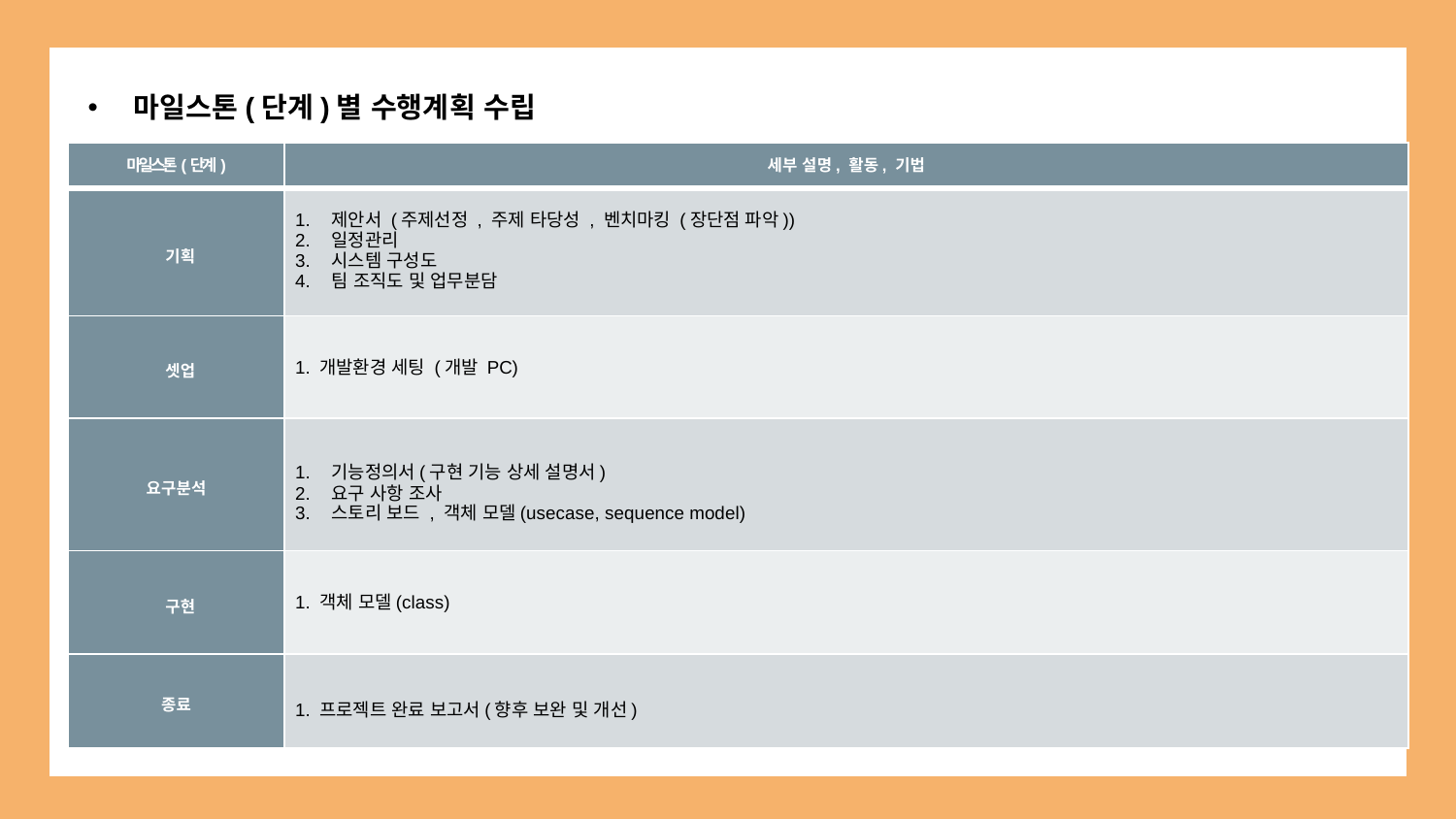

마일스톤(단계)별 수행계획 수립
| 마일스톤(단계) | 세부 설명, 활동, 기법 |
| --- | --- |
| 기획 | 제안서 (주제선정 , 주제 타당성 , 벤치마킹 (장단점 파악)) 일정관리 시스템 구성도 팀 조직도 및 업무분담 |
| 셋업 | 1. 개발환경 세팅 (개발 PC) |
| 요구분석 | 기능정의서(구현 기능 상세 설명서) 요구 사항 조사 스토리 보드 , 객체 모델(usecase, sequence model) |
| 구현 | 1. 객체 모델(class) |
| 종료 | 1. 프로젝트 완료 보고서(향후 보완 및 개선) |